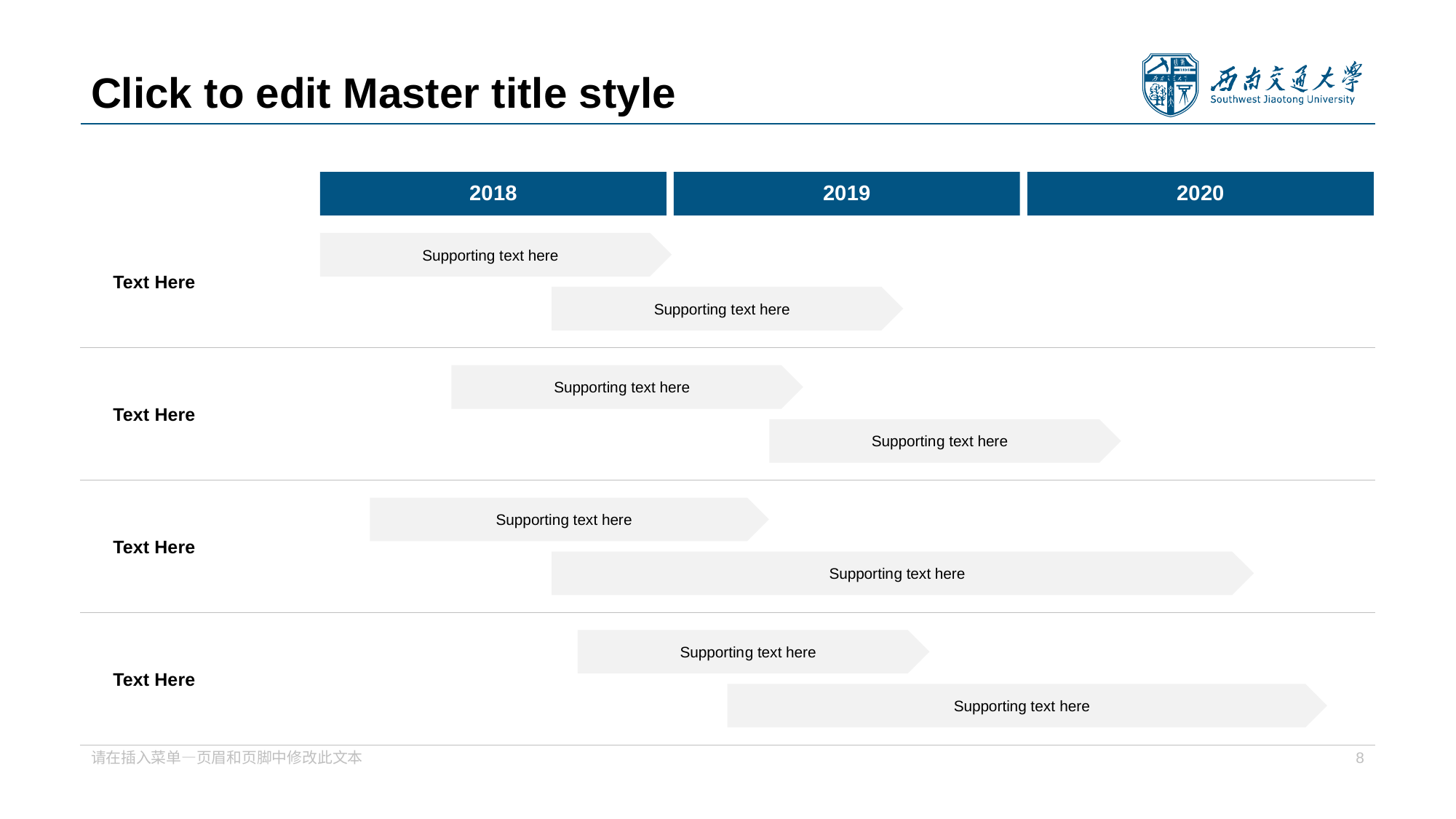

# Click to edit Master title style
20 18
20 19
20 20
Text  Here
Supporting t ext here
Supporting t ext here
Text  Here
Supportin g text here
Supportin g text here
Text  Here
Supportin g text here
Supportin g text here
Text  Here
Supportin g text here
Supporting text  here
请在插入菜单—页眉和页脚中修改此文本
8